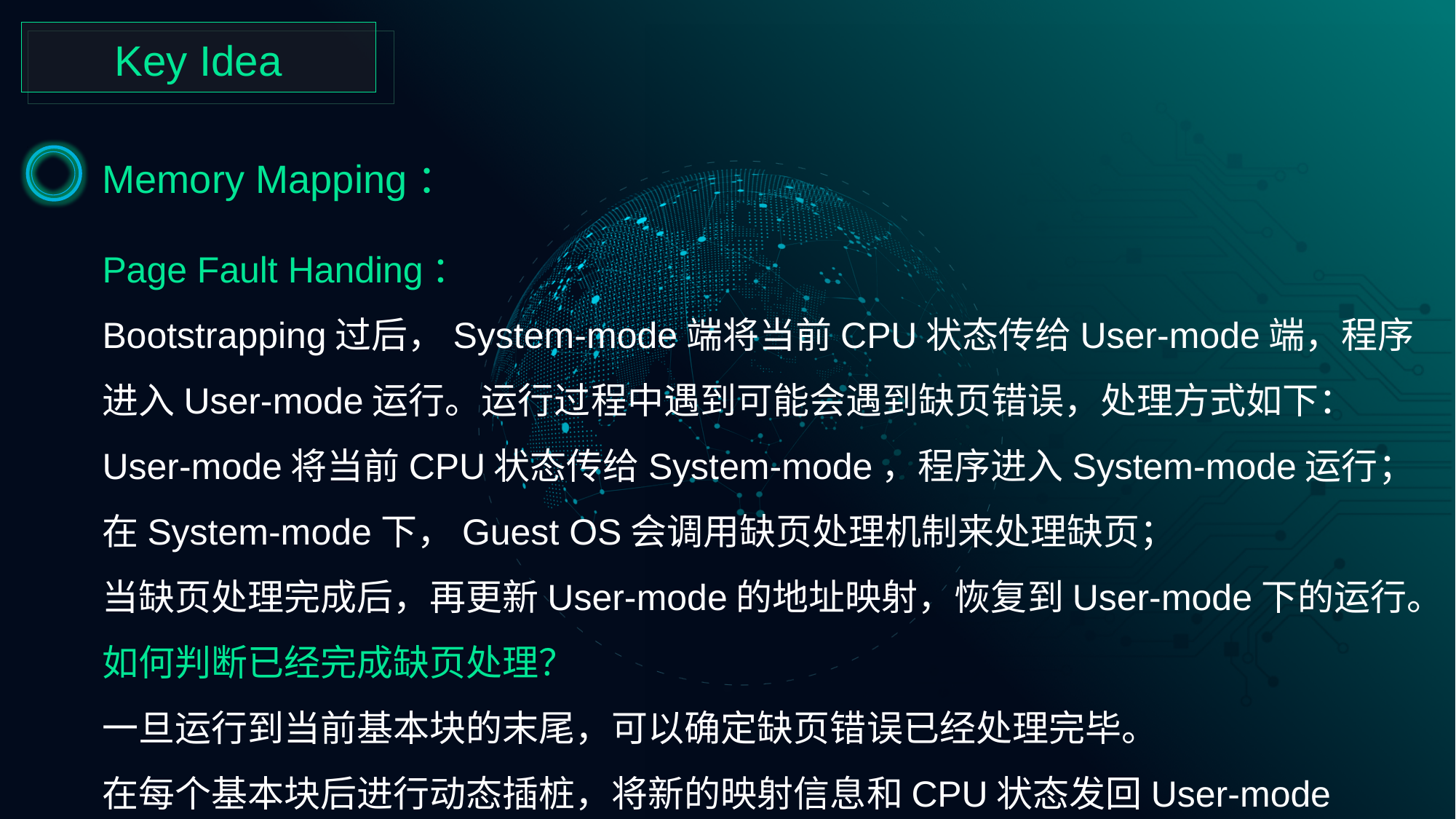

Key Idea

Memory Mapping：
Page Fault Handing：
Bootstrapping过后，System-mode端将当前CPU状态传给User-mode端，程序进入User-mode运行。运行过程中遇到可能会遇到缺页错误，处理方式如下：
User-mode将当前CPU状态传给System-mode，程序进入System-mode运行；
在System-mode下，Guest OS会调用缺页处理机制来处理缺页；
当缺页处理完成后，再更新User-mode的地址映射，恢复到User-mode下的运行。
如何判断已经完成缺页处理？
一旦运行到当前基本块的末尾，可以确定缺页错误已经处理完毕。
在每个基本块后进行动态插桩，将新的映射信息和CPU状态发回User-mode